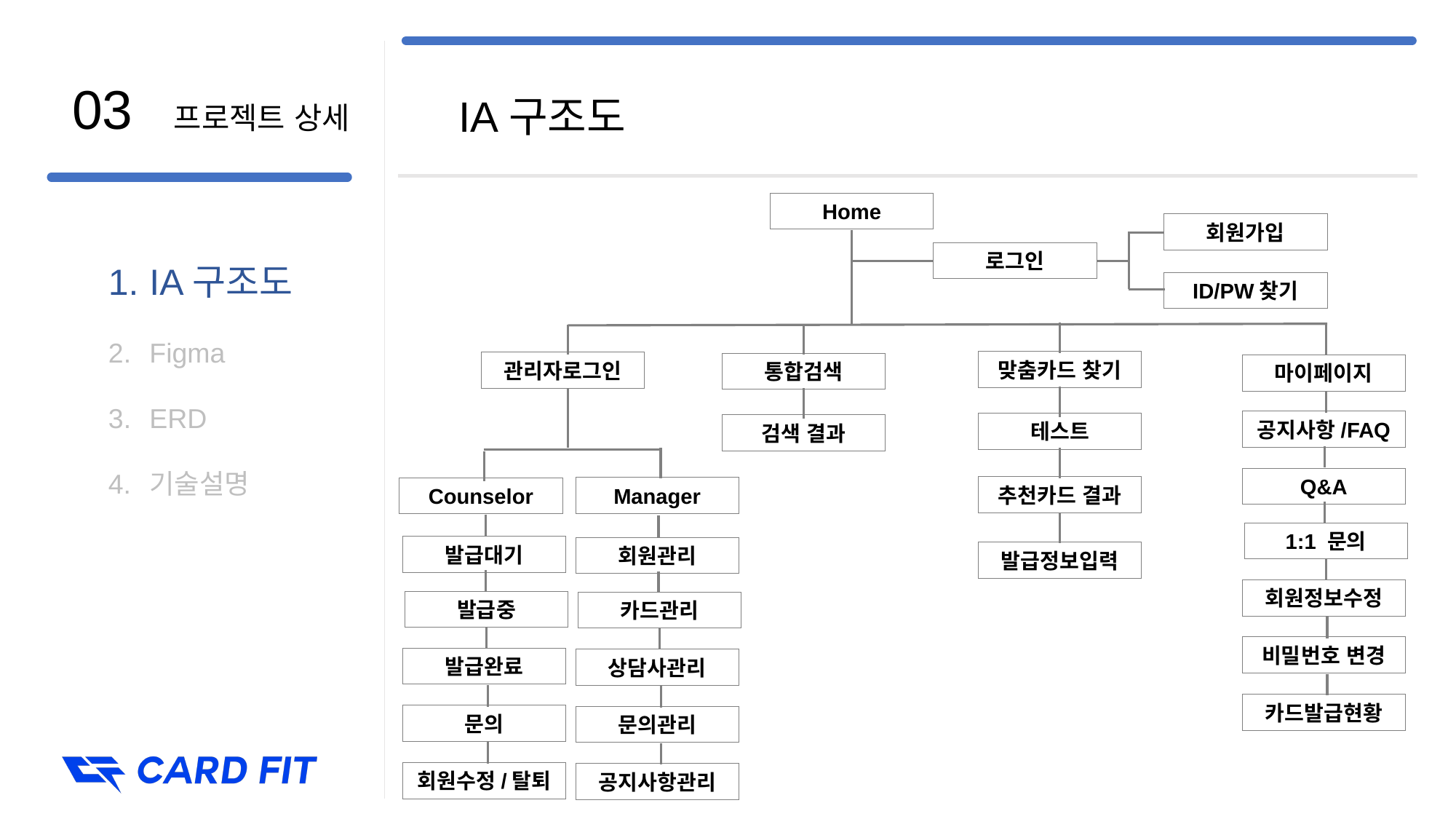

03    프로젝트 상세
IA구조도
Home
IA구조도
Figma
ERD
기술설명
회원가입
로그인
ID/PW찾기
맞춤카드 찾기
관리자로그인
통합검색
마이페이지
공지사항/FAQ
테스트
검색 결과
Q&A
추천카드 결과
Manager
Counselor
1:1 문의
발급대기
회원관리
발급정보입력
회원정보수정
발급중
카드관리
비밀번호 변경
발급완료
상담사관리
카드발급현황
문의
문의관리
회원수정/탈퇴
공지사항관리